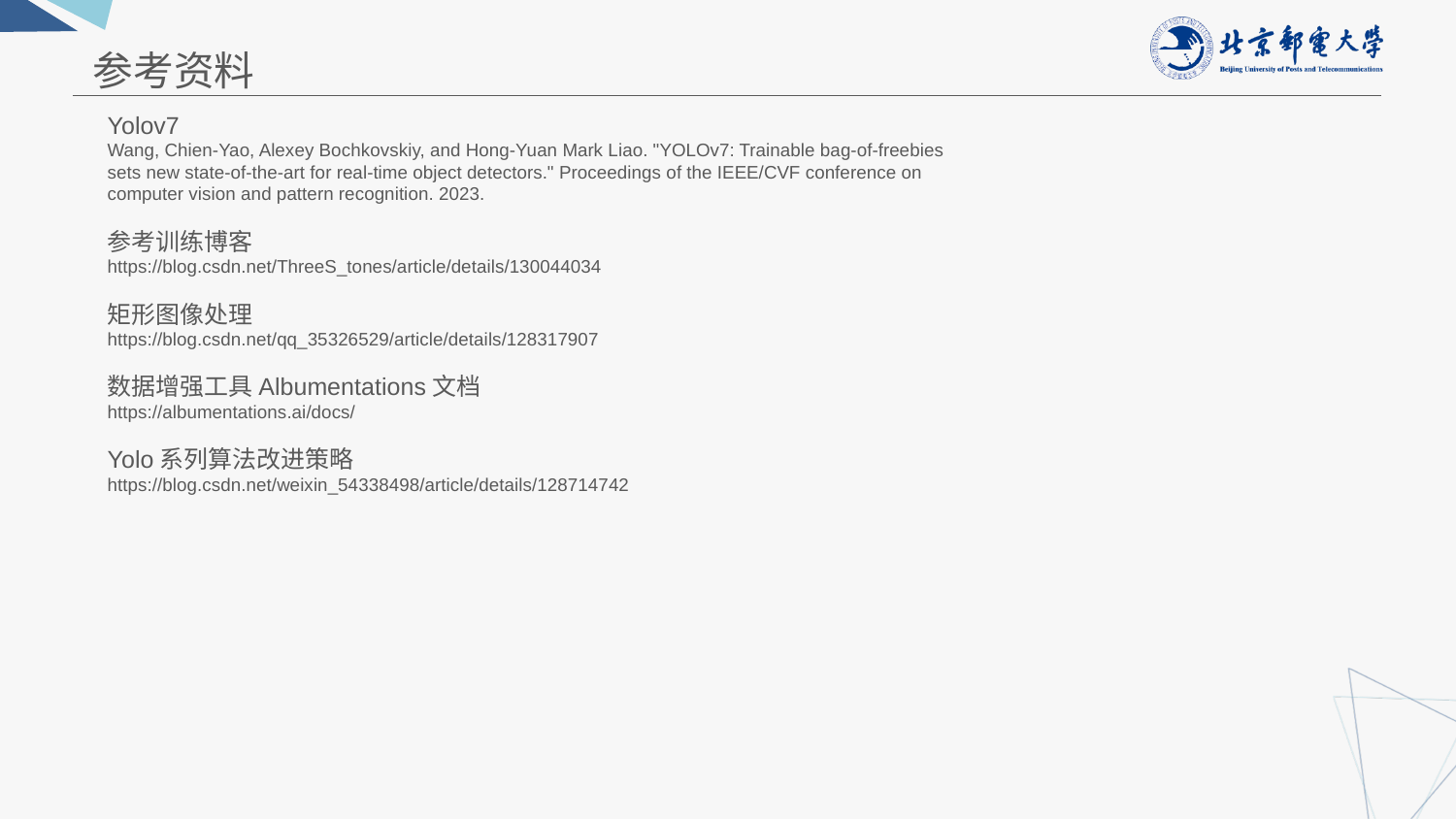

参考资料
Yolov7
Wang, Chien-Yao, Alexey Bochkovskiy, and Hong-Yuan Mark Liao. "YOLOv7: Trainable bag-of-freebies sets new state-of-the-art for real-time object detectors." Proceedings of the IEEE/CVF conference on computer vision and pattern recognition. 2023.

参考训练博客
https://blog.csdn.net/ThreeS_tones/article/details/130044034

矩形图像处理
https://blog.csdn.net/qq_35326529/article/details/128317907

数据增强工具Albumentations文档
https://albumentations.ai/docs/

Yolo系列算法改进策略
https://blog.csdn.net/weixin_54338498/article/details/128714742